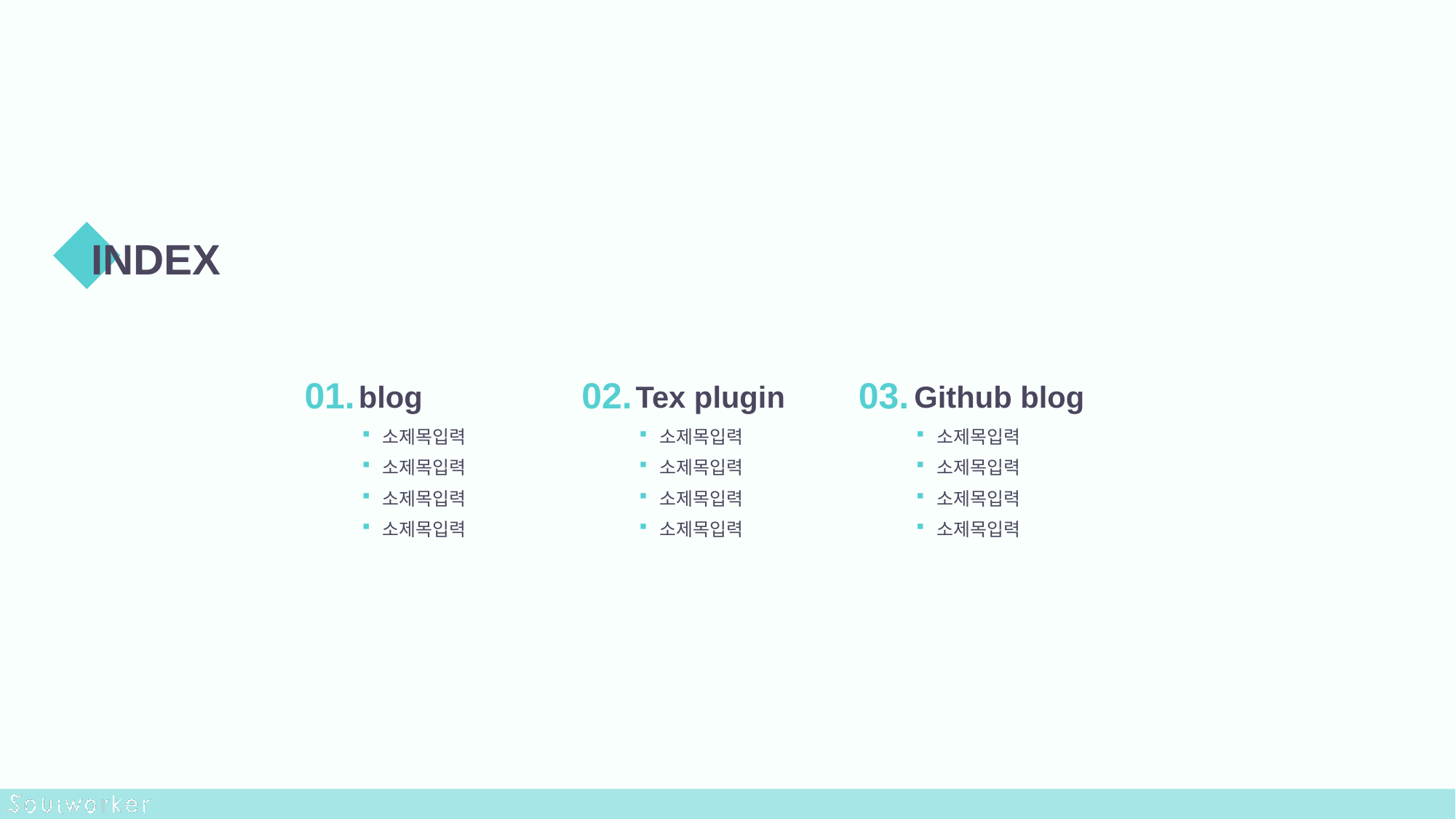

INDEX
01.
02.
03.
blog
Tex plugin
Github blog
소제목입력
소제목입력
소제목입력
소제목입력
소제목입력
소제목입력
소제목입력
소제목입력
소제목입력
소제목입력
소제목입력
소제목입력